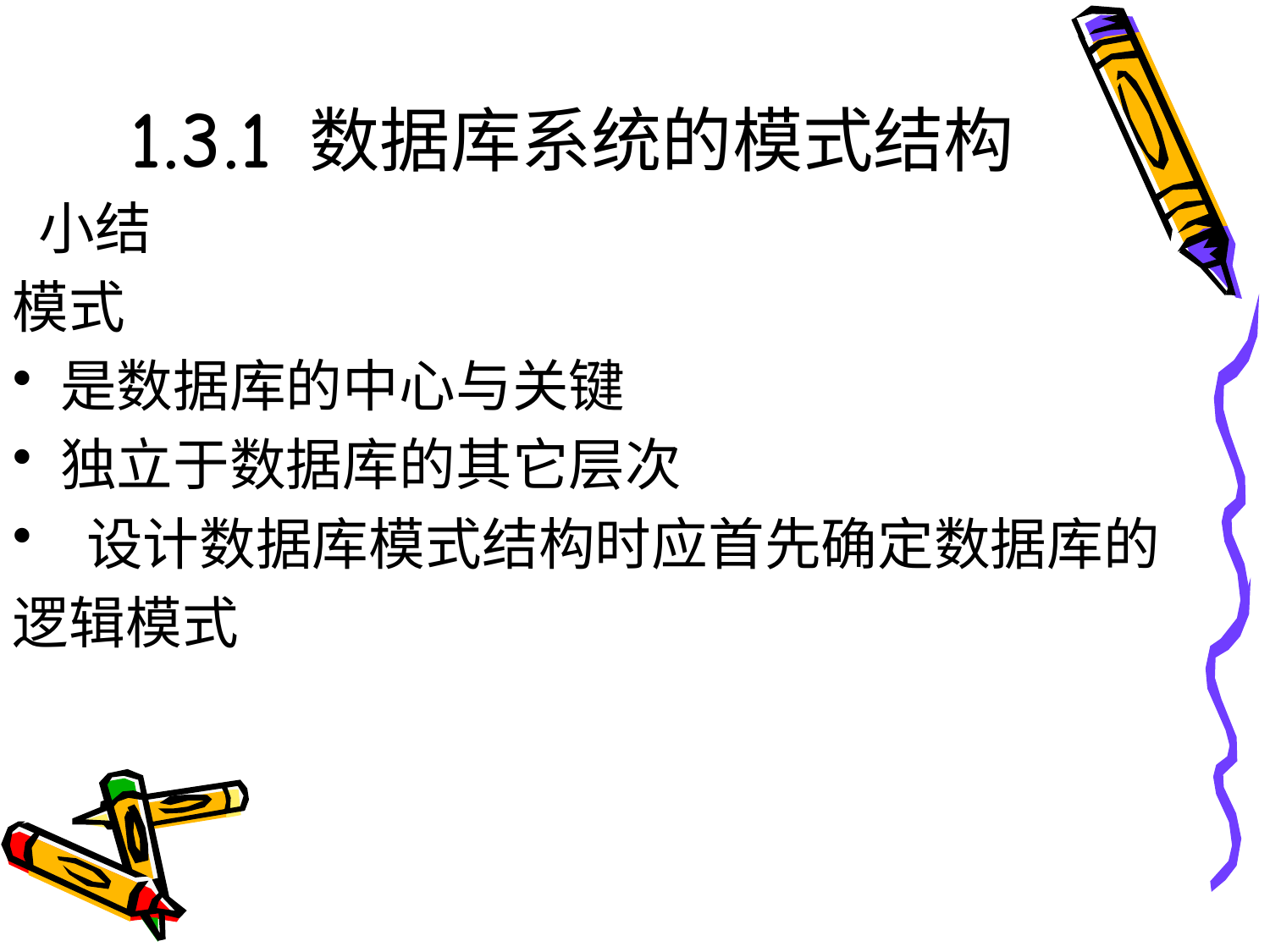

# 1.3.1 数据库系统的模式结构
 小结
模式
是数据库的中心与关键
独立于数据库的其它层次
 设计数据库模式结构时应首先确定数据库的
逻辑模式